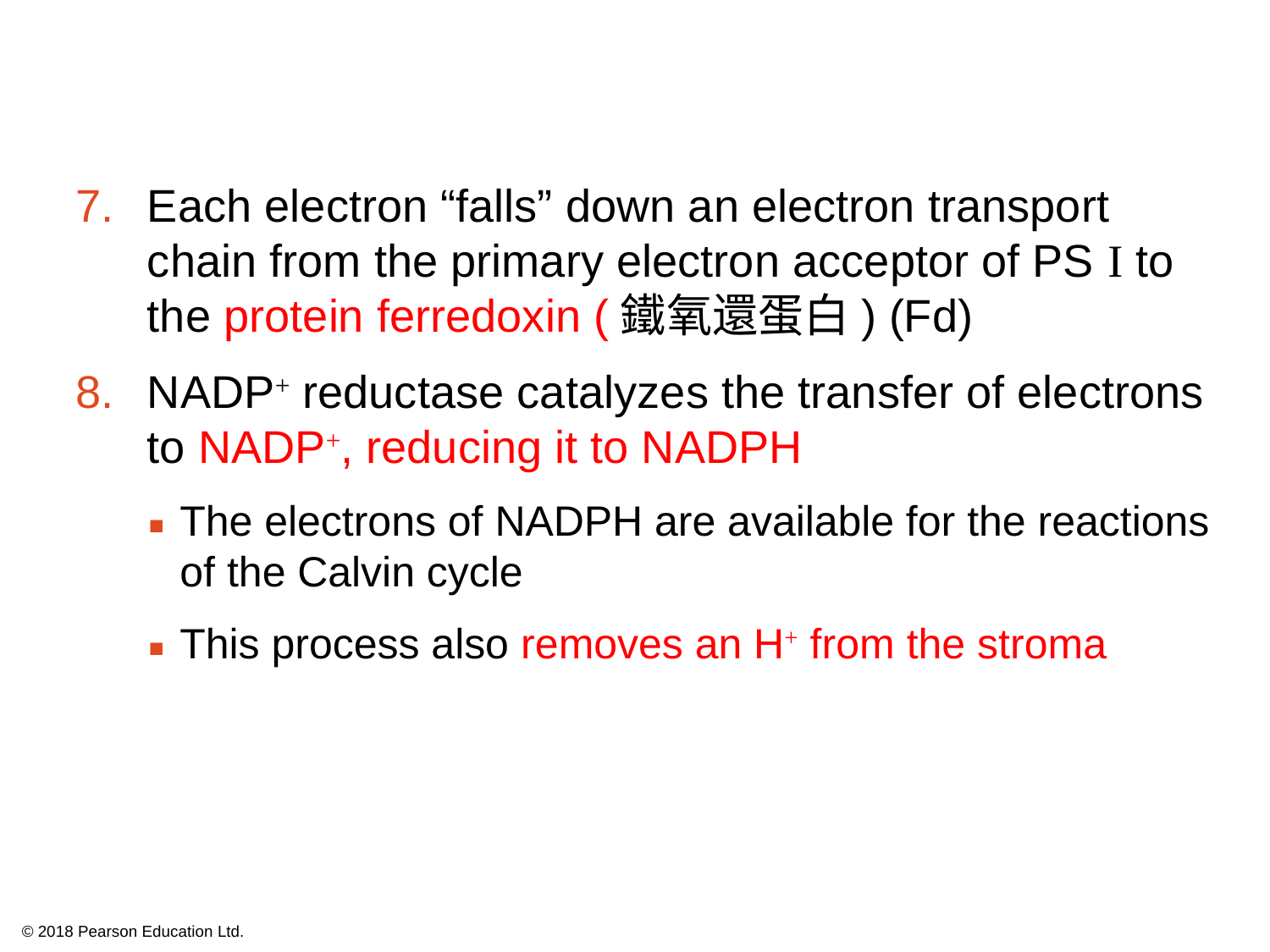

Each electron “falls” down an electron transport chain from the primary electron acceptor of PS I to the protein ferredoxin (鐵氧還蛋白) (Fd)
NADP+ reductase catalyzes the transfer of electrons to NADP+, reducing it to NADPH
The electrons of NADPH are available for the reactions of the Calvin cycle
This process also removes an H+ from the stroma
© 2018 Pearson Education Ltd.